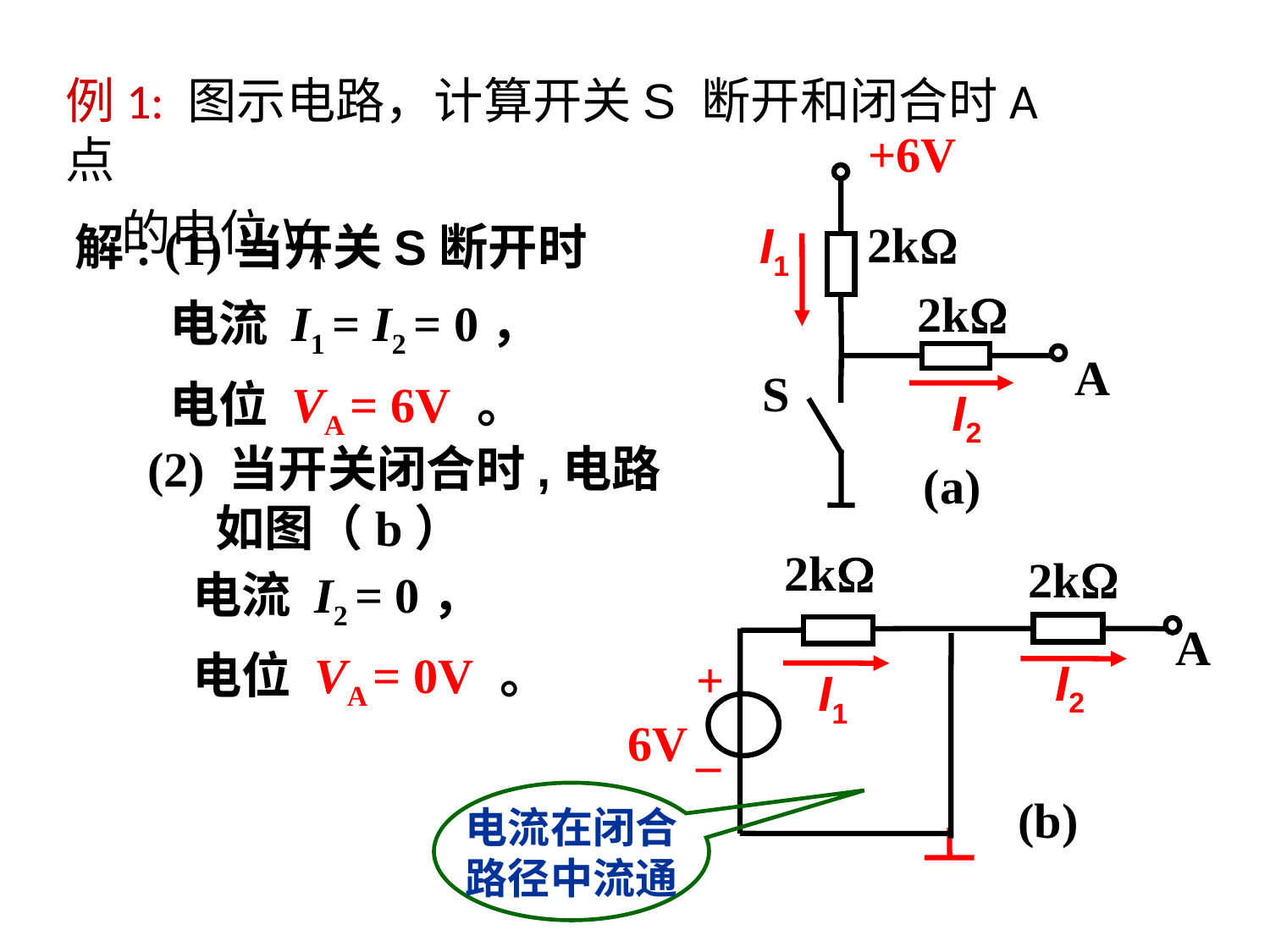

例1: 图示电路，计算开关S 断开和闭合时A点
    的电位VA
+6V

2kΩ
I1

2kΩ

A

S

I2

(a)

解: (1)当开关S断开时
电流 I1 = I2 = 0，
电位 VA = 6V 。
(2) 当开关闭合时,电路
     如图（b）
2kΩ
2kΩ

A

+
I2
I1

6V
–
(b)

电流 I2 = 0，
电位 VA = 0V 。
电流在闭合
路径中流通